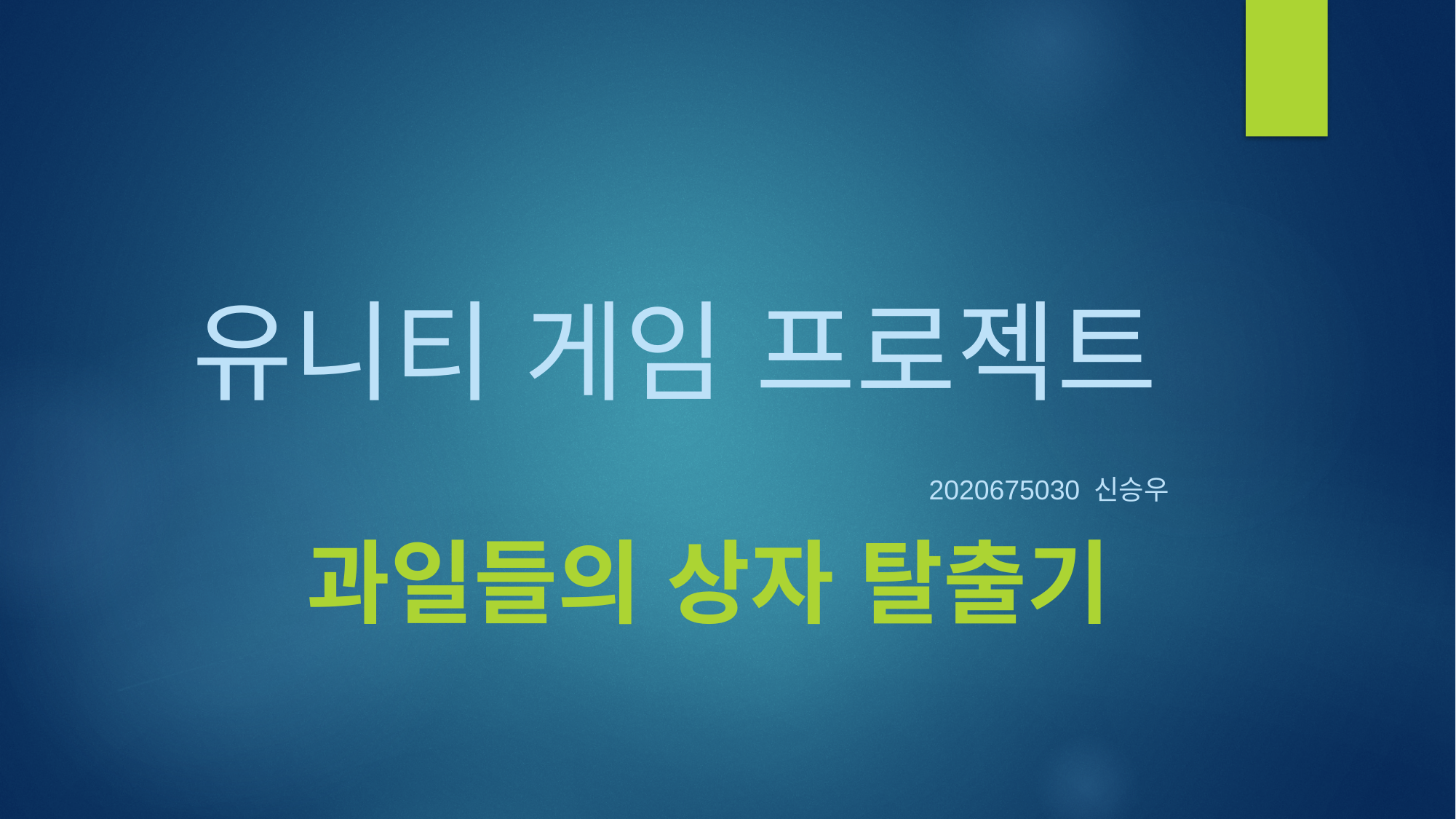

# 유니티 게임 프로젝트
2020675030 신승우
과일들의 상자 탈출기